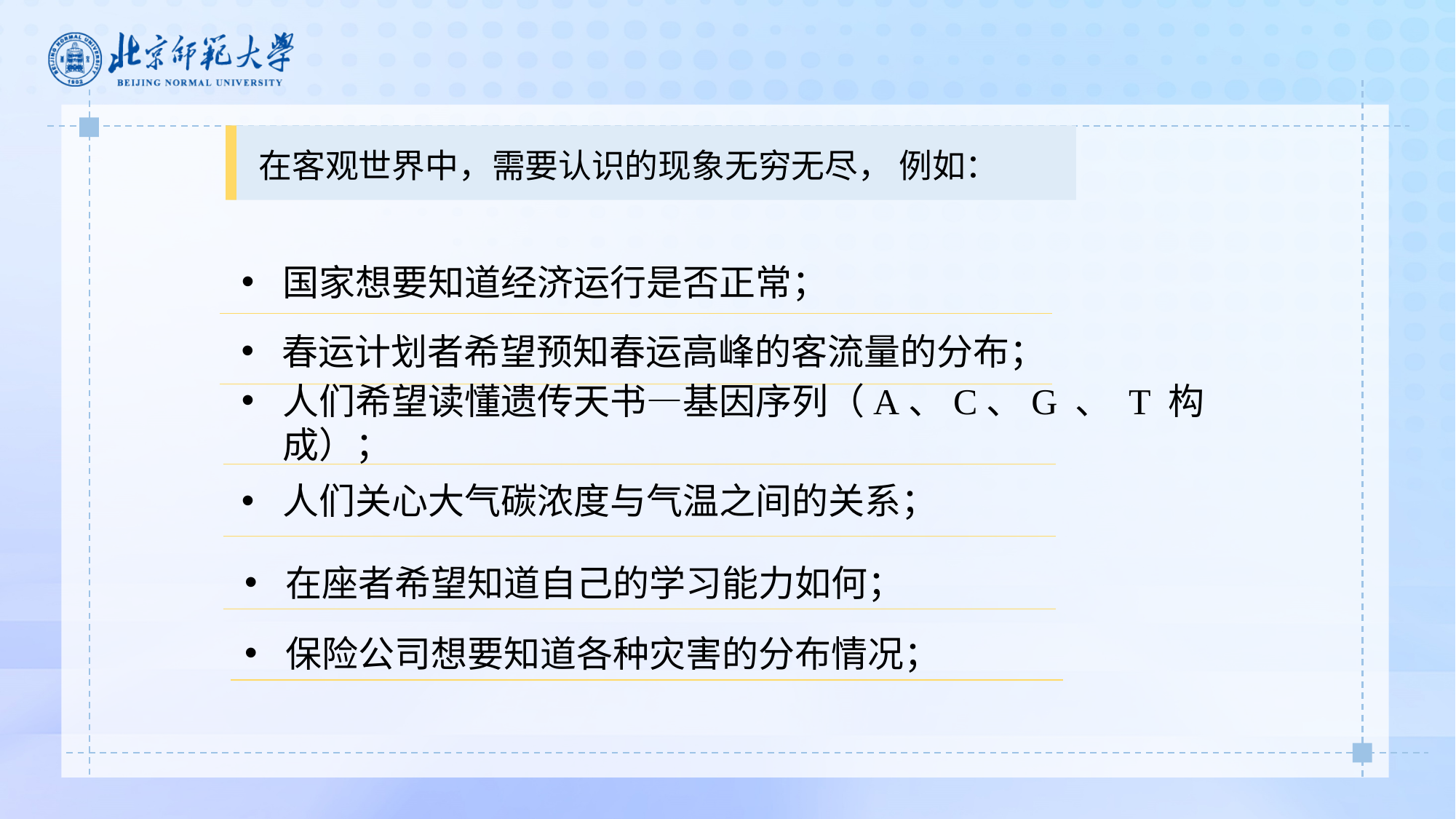

在客观世界中，需要认识的现象无穷无尽， 例如：
国家想要知道经济运行是否正常；
春运计划者希望预知春运高峰的客流量的分布；
人们希望读懂遗传天书—基因序列（A、C、G 、 T 构成）；
人们关心大气碳浓度与气温之间的关系；
在座者希望知道自己的学习能力如何；
保险公司想要知道各种灾害的分布情况；